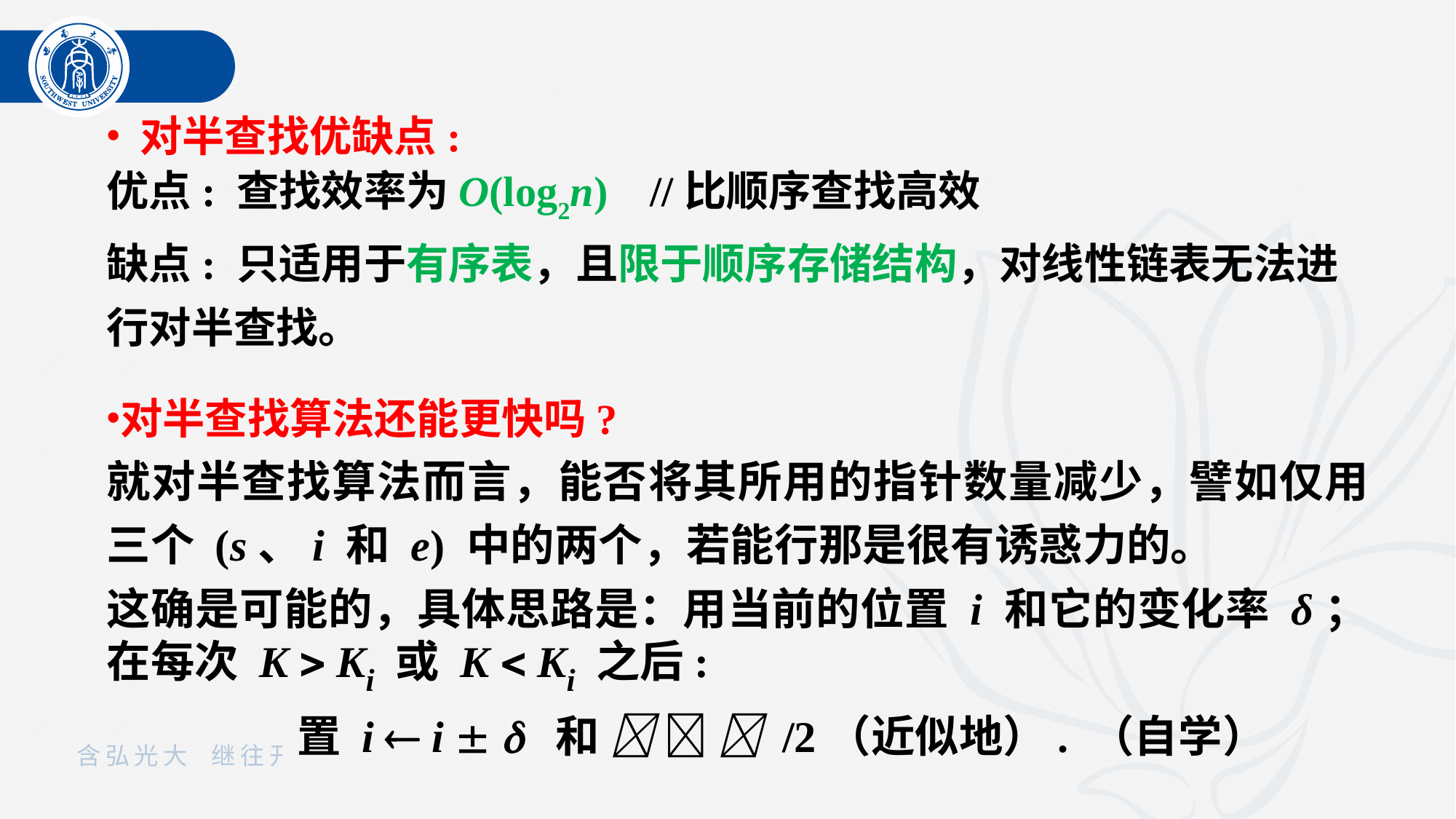

对半查找优缺点:
优点: 查找效率为O(log2n)    //比顺序查找高效
缺点: 只适用于有序表，且限于顺序存储结构，对线性链表无法进行对半查找。
对半查找算法还能更快吗?
就对半查找算法而言，能否将其所用的指针数量减少，譬如仅用三个 (s、i 和 e) 中的两个，若能行那是很有诱惑力的。
这确是可能的，具体思路是：用当前的位置 i 和它的变化率 δ；在每次 K > Ki 或 K < Ki 之后:
                  置 i ← i ± δ  和 δ ← δ /2（近似地）. （自学）